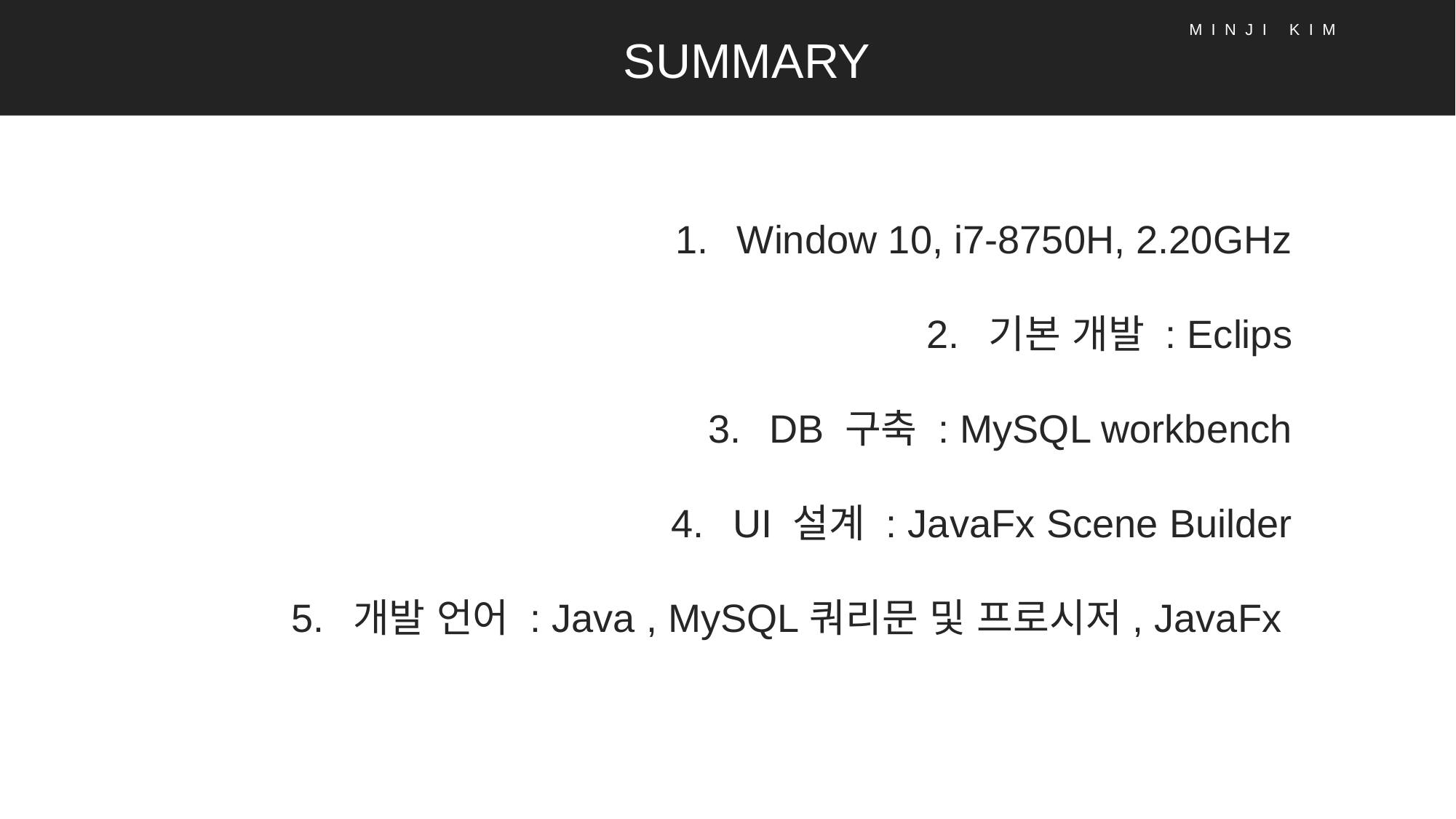

MINJI KIM
SUMMARY
Window 10, i7-8750H, 2.20GHz

기본 개발 : Eclips

DB 구축 : MySQL workbench

UI 설계 : JavaFx Scene Builder

개발 언어 : Java , MySQL쿼리문 및 프로시저, JavaFx